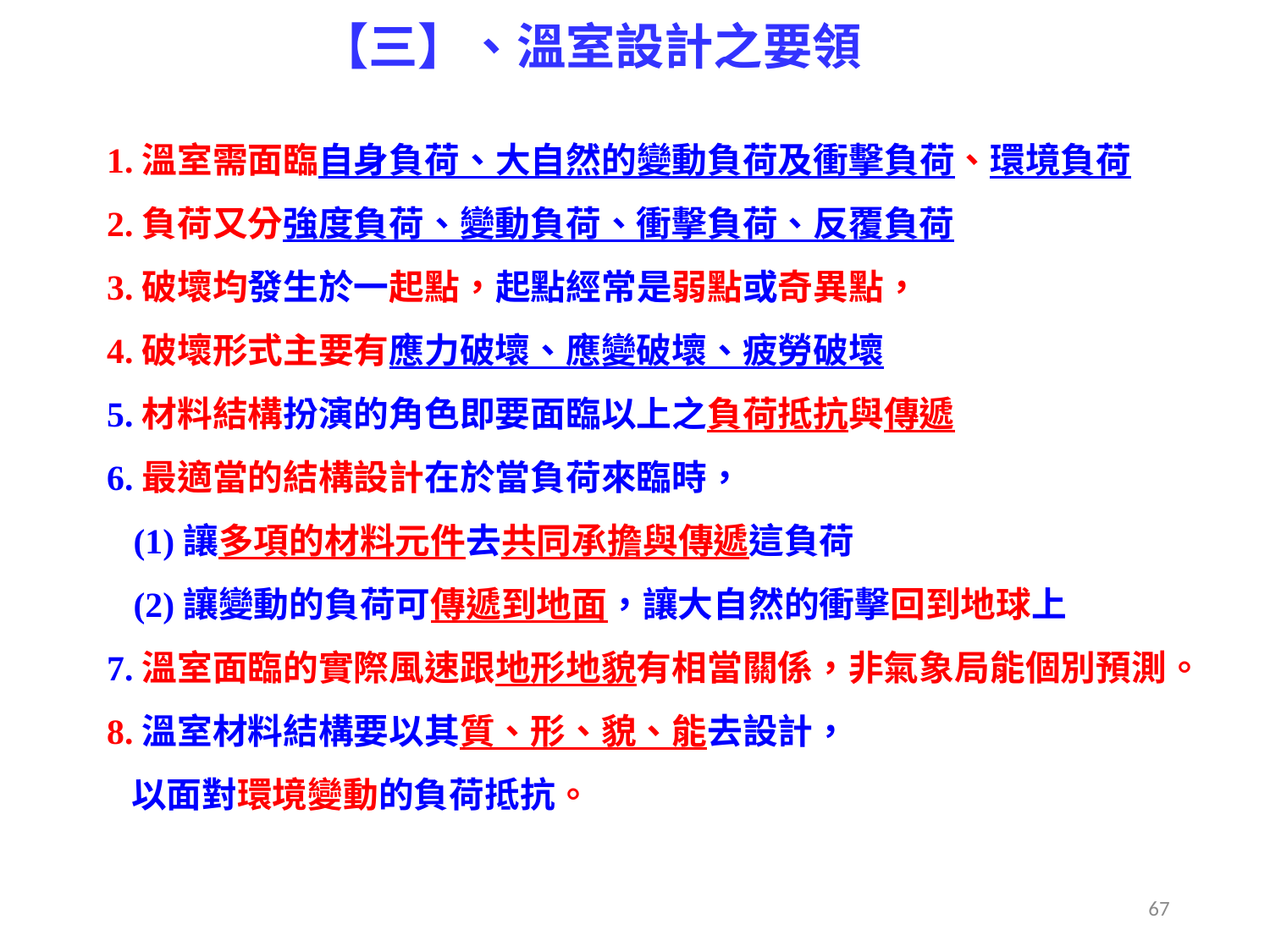

【三】、溫室設計之要領
1.溫室需面臨自身負荷、大自然的變動負荷及衝擊負荷、環境負荷
2.負荷又分強度負荷、變動負荷、衝擊負荷、反覆負荷
3.破壞均發生於一起點，起點經常是弱點或奇異點，
4.破壞形式主要有應力破壞、應變破壞、疲勞破壞
5.材料結構扮演的角色即要面臨以上之負荷抵抗與傳遞
6.最適當的結構設計在於當負荷來臨時，
   (1)讓多項的材料元件去共同承擔與傳遞這負荷
   (2)讓變動的負荷可傳遞到地面，讓大自然的衝擊回到地球上
7.溫室面臨的實際風速跟地形地貌有相當關係，非氣象局能個別預測。
8.溫室材料結構要以其質、形、貌、能去設計，
  以面對環境變動的負荷抵抗。
67